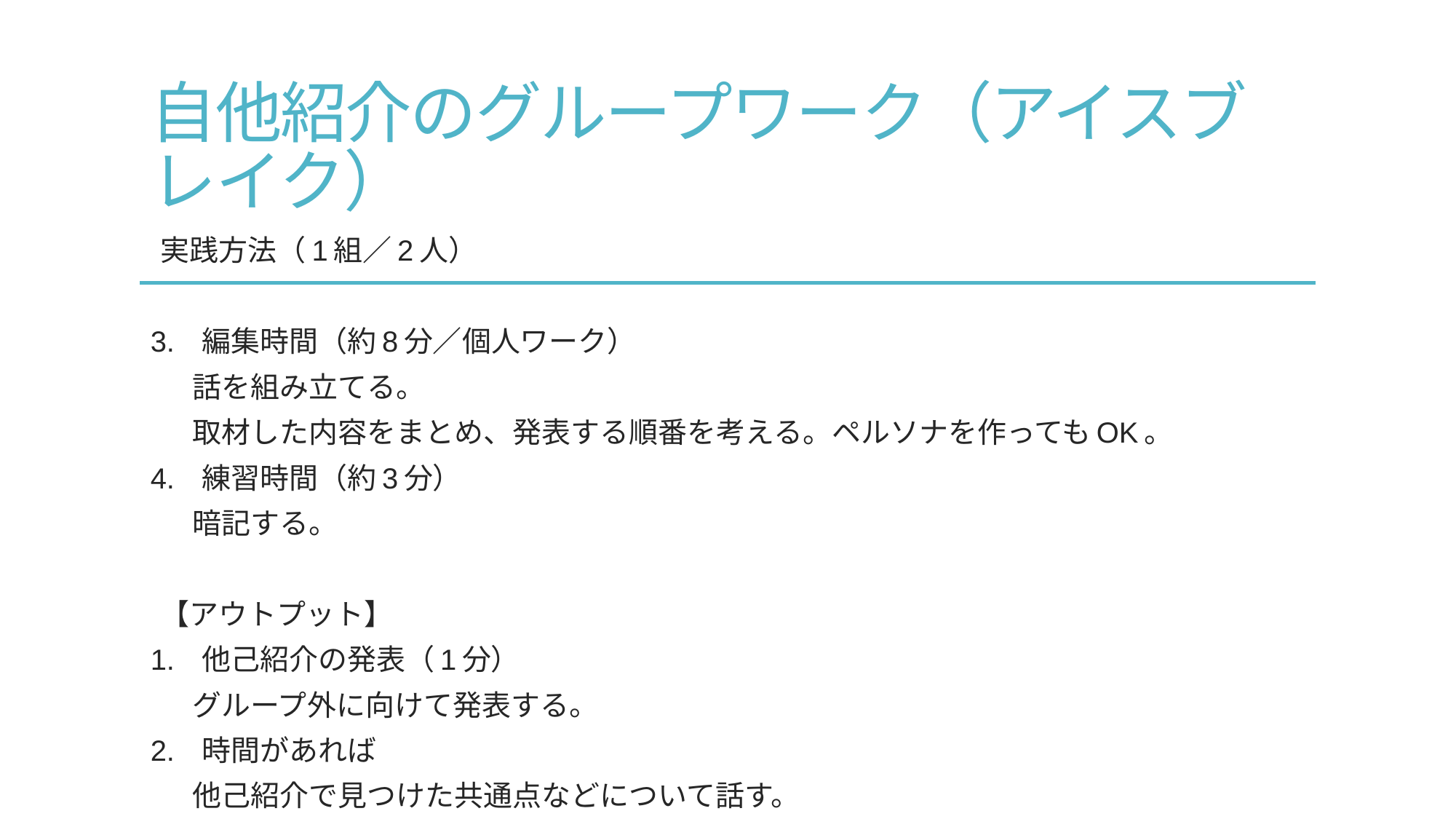

# 自他紹介のグループワーク（アイスブレイク）
実践方法（1組／2人）

編集時間（約8分／個人ワーク）
    話を組み立てる。
    取材した内容をまとめ、発表する順番を考える。ペルソナを作ってもOK。
練習時間（約3分）
    暗記する。

【アウトプット】
他己紹介の発表（1分）
    グループ外に向けて発表する。
時間があれば
    他己紹介で見つけた共通点などについて話す。